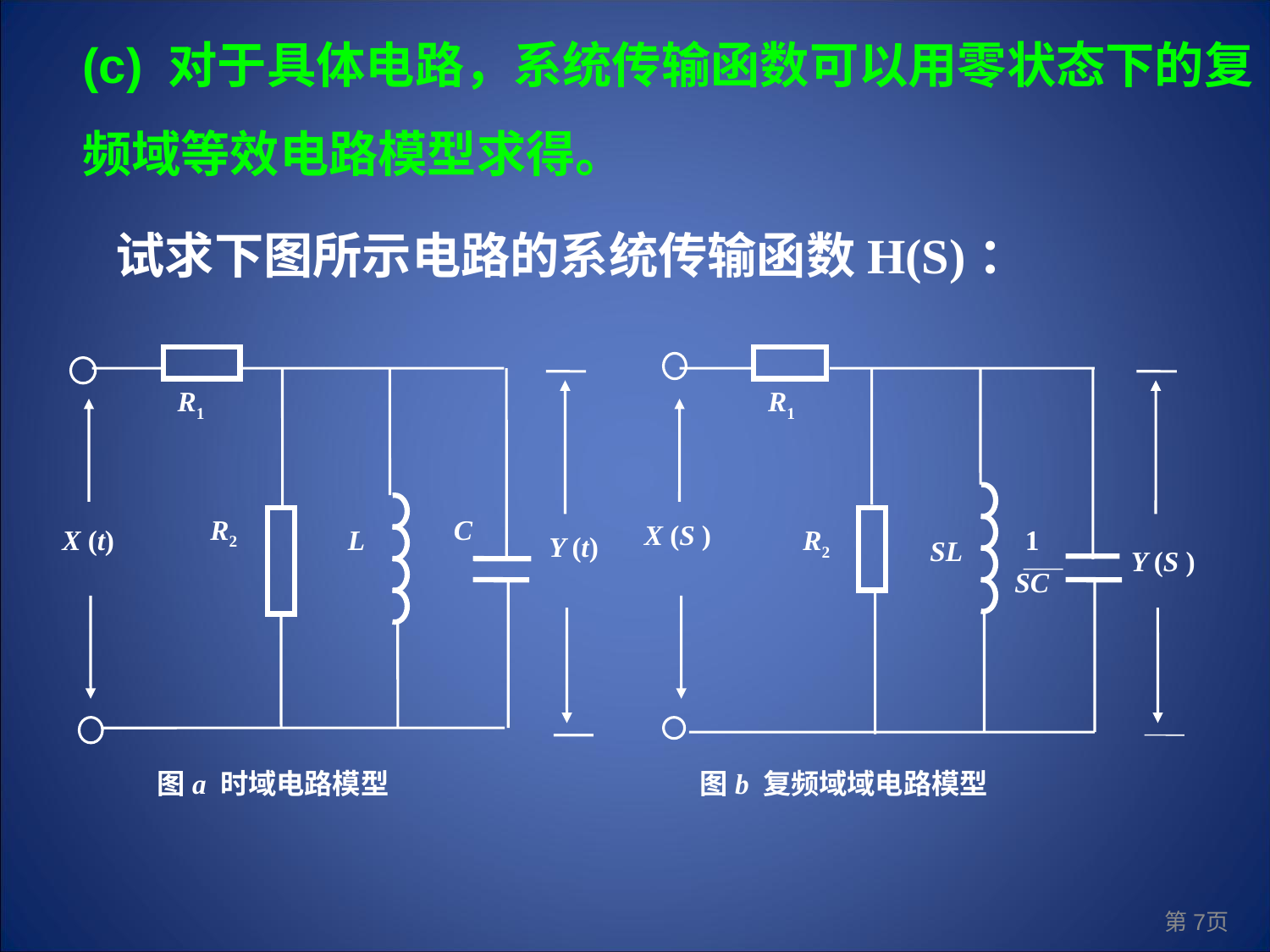

(c) 对于具体电路，系统传输函数可以用零状态下的复频域等效电路模型求得。
试求下图所示电路的系统传输函数H(S)：

R1
R1

R2
C

X (S )
X (t)
L
R2
1
Y (t)
SL
Y (S )

SC

图a 时域电路模型                                                 图b 复频域域电路模型